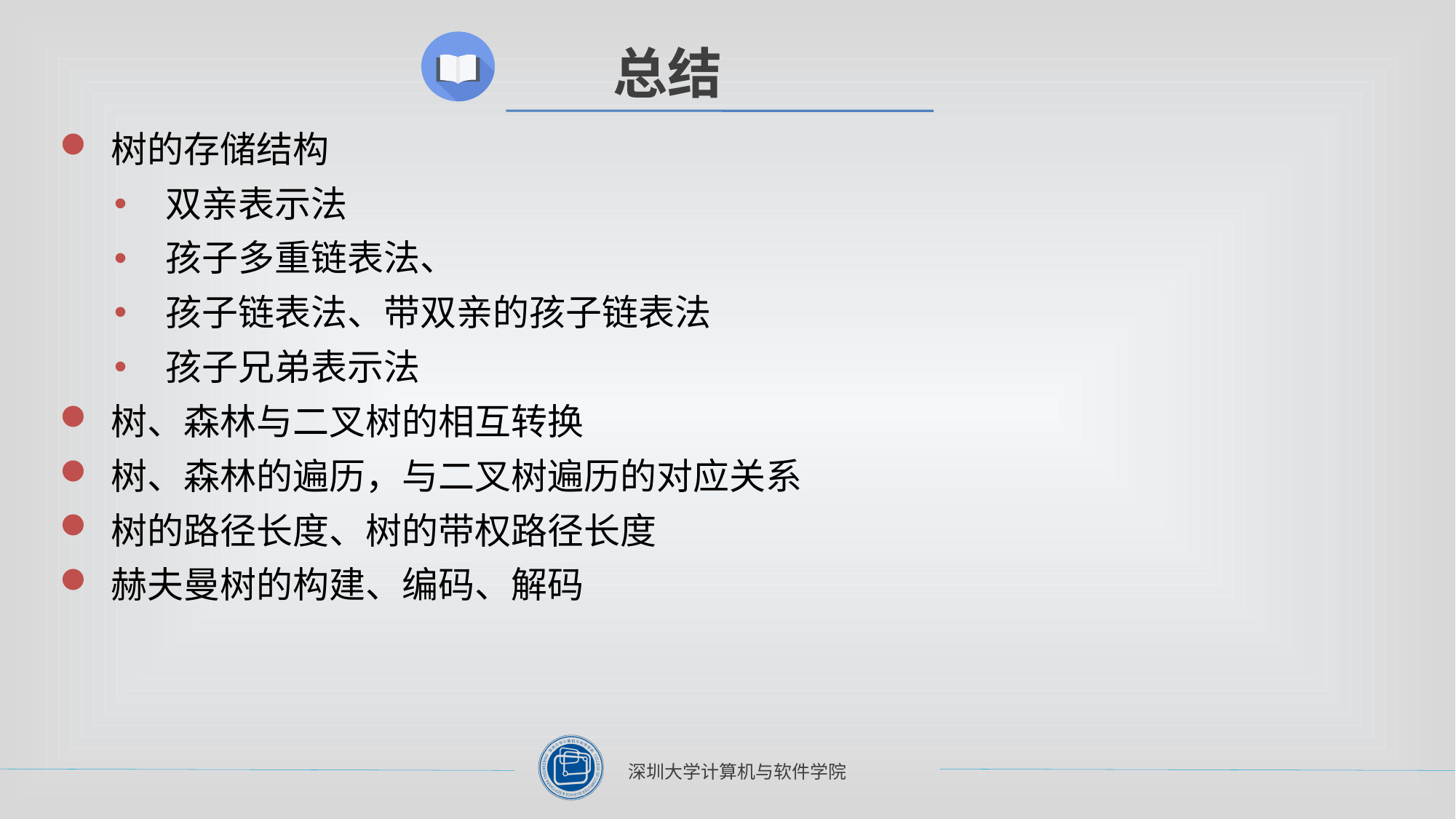

树的存储结构
双亲表示法
孩子多重链表法、
孩子链表法、带双亲的孩子链表法
孩子兄弟表示法
树、森林与二叉树的相互转换
树、森林的遍历，与二叉树遍历的对应关系
树的路径长度、树的带权路径长度
赫夫曼树的构建、编码、解码

138